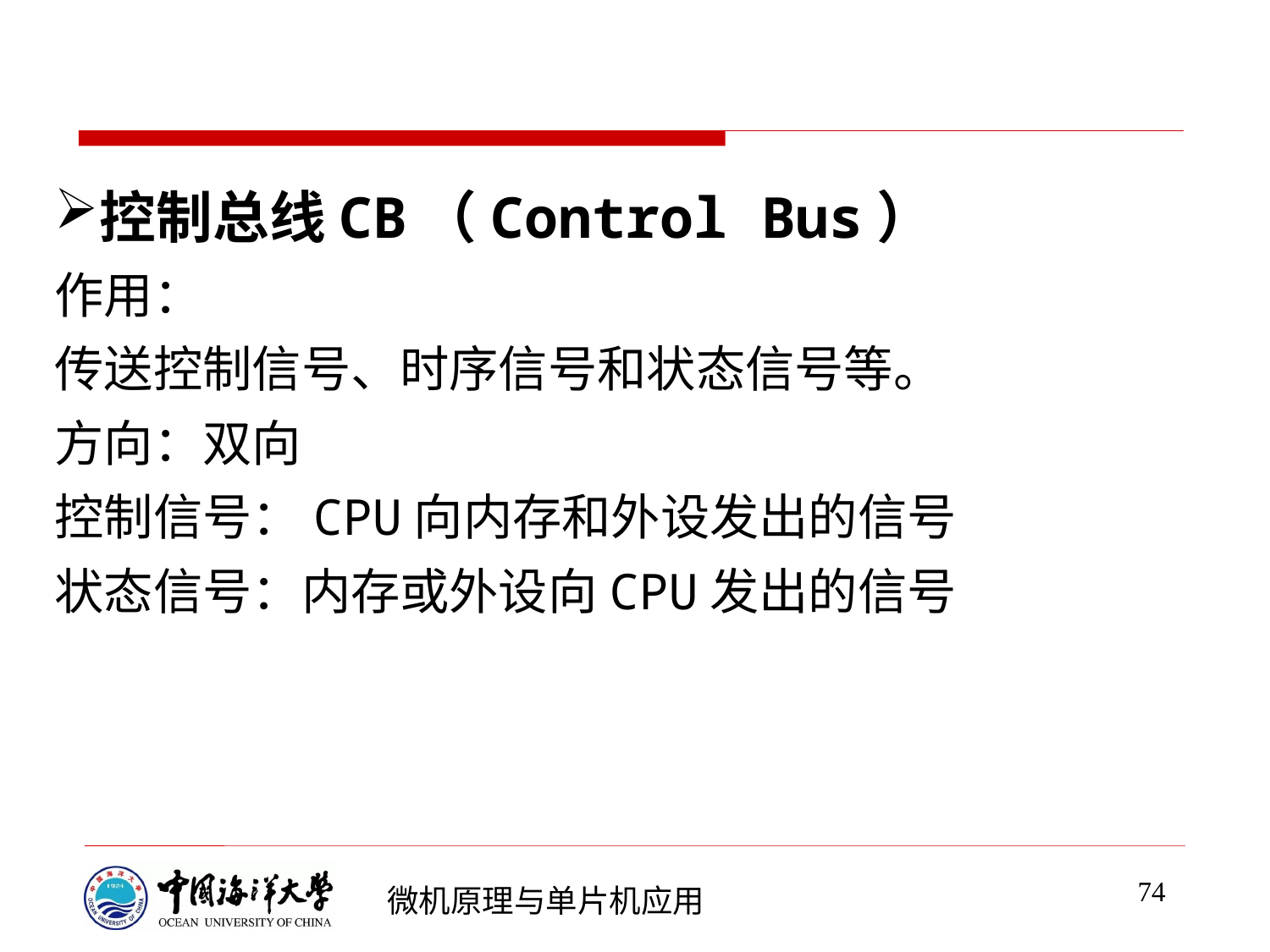

控制总线CB（Control Bus）
作用：
传送控制信号、时序信号和状态信号等。
方向：双向
控制信号：CPU向内存和外设发出的信号
状态信号：内存或外设向CPU发出的信号
74